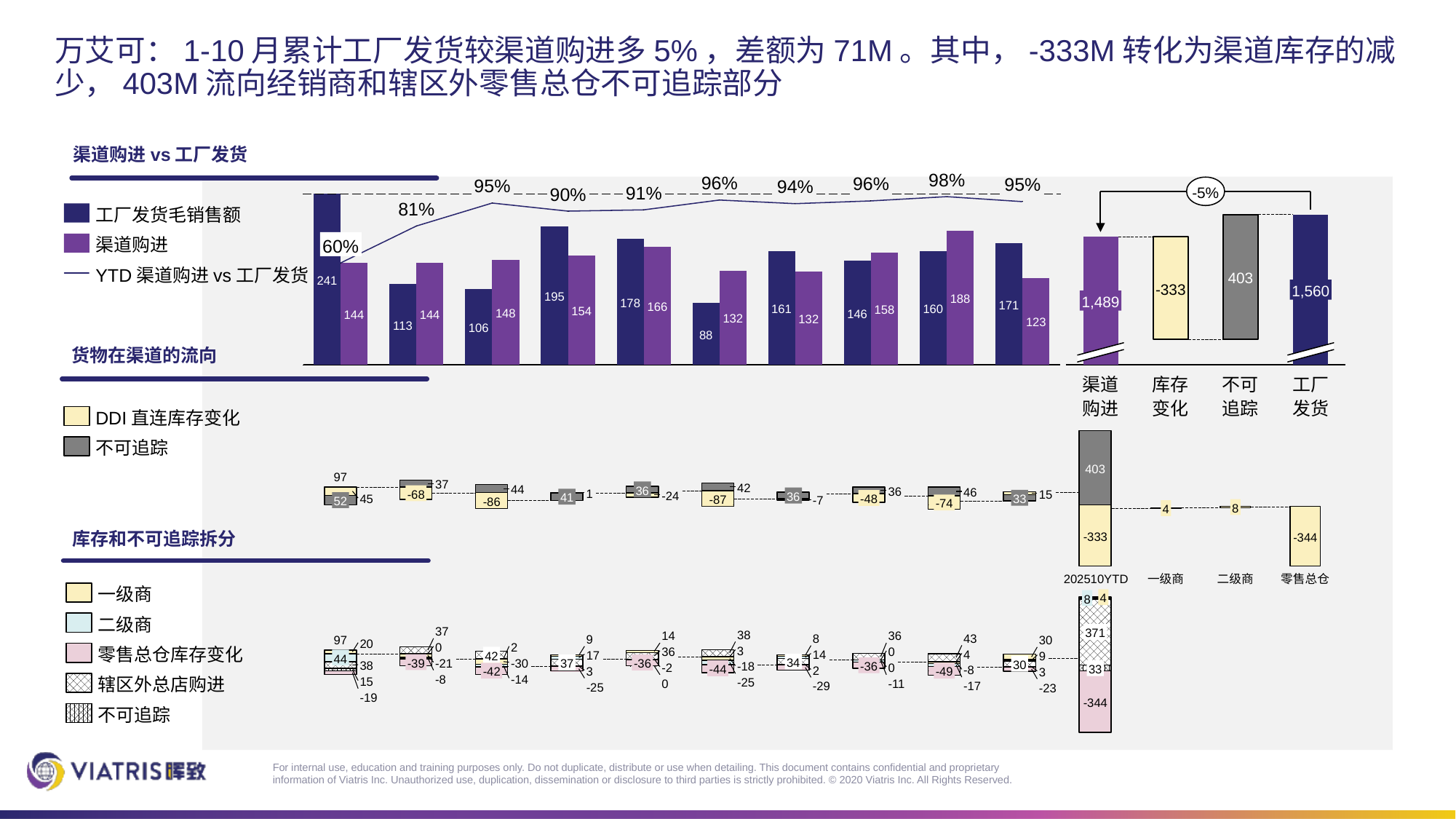

# 万艾可：1-10月累计工厂发货较渠道购进多5%，差额为71M。其中，-333M转化为渠道库存的减少，403M流向经销商和辖区外零售总仓不可追踪部分
渠道购进vs工厂发货
98%
96%
96%
95%
95%
94%

-5%
91%
90%

### Chart

| Category |  |  |  |
|---|---|---|---|
81%
工厂发货毛销售额

### Chart

| Category |  |  |
|---|---|---|
渠道购进
60%

YTD渠道购进vs工厂发货
403
241
-333
1,560
195
188
1,489
178
171
166
161
160
158
154
148
146
144
144
132
132
123
113
106
88
货物在渠道的流向

渠道购进
库存变化
不可追踪
工厂发货
DDI直连库存变化

### Chart

| Category |  |  |  |
|---|---|---|---|
不可追踪

403
97
37
42
44
36
36
46
1
-68
15
-24
36
41
33
45
-48
-87
-7
52
-86
-74

### Chart

| Category |  |  |
|---|---|---|
8
4

库存和不可追踪拆分
-333
-344
202510YTD
一级商
二级商
零售总仓
一级商

### Chart

| Category |  |  |  |  |  |  |
|---|---|---|---|---|---|---|
4
8
二级商

37
371
38
14
36
43
8
9
97
30
20
0
2
零售总仓库存变化
3
36
0

4
14
17
42
9
44
34
-39
-21
-30
37
-36
30
38
-36
-18
-2
0
33
-44
-8
2
3
-42
-49
3

-8
-14
辖区外总店购进
15

-25
0
-11
-17
-29
-25
-23
-19
-344
不可追踪